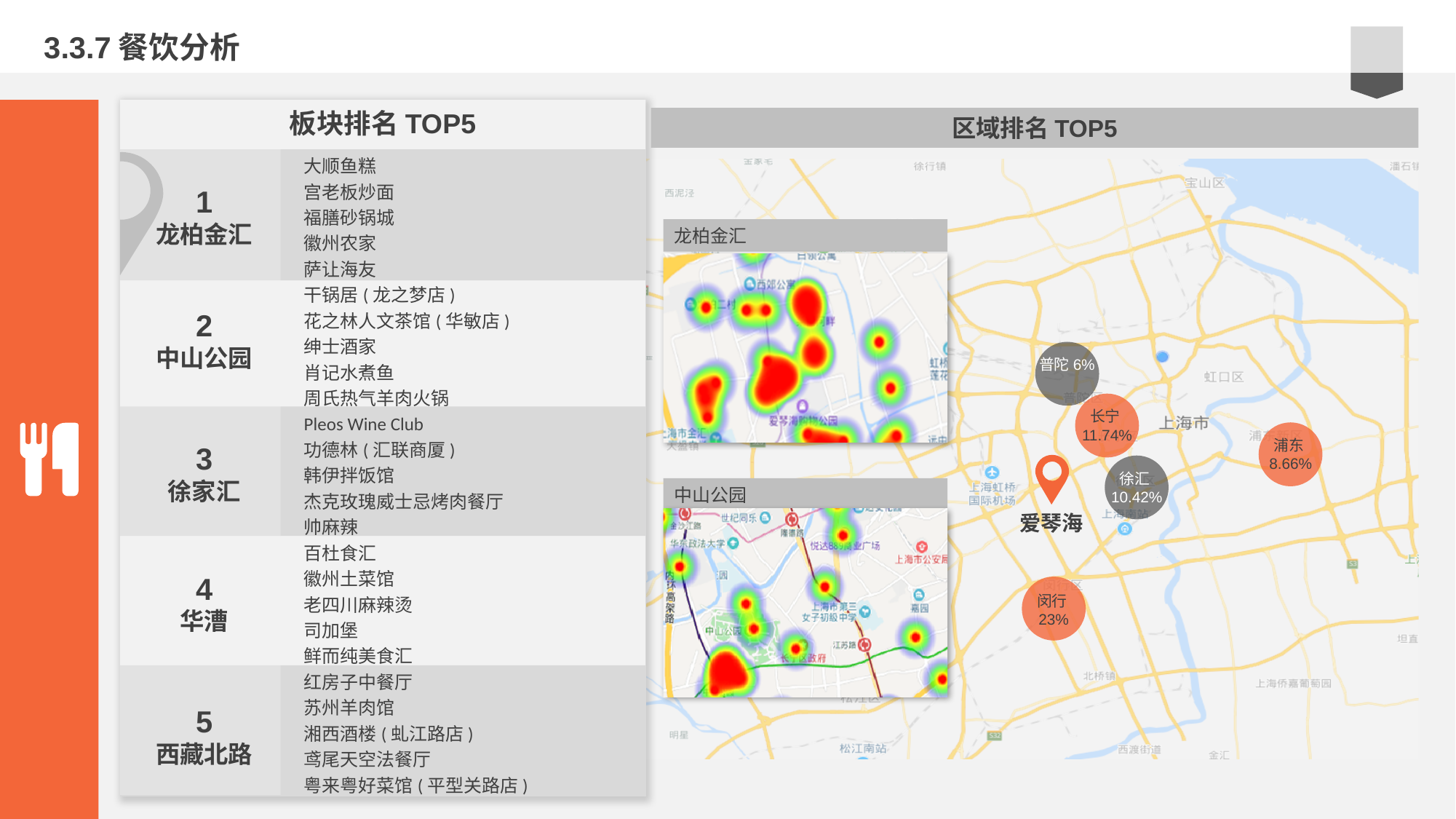

3.3.7餐饮分析
78

板块排名TOP5
区域排名TOP5
大顺鱼糕
宫老板炒面
福膳砂锅城
徽州农家
萨让海友
干锅居(龙之梦店)
花之林人文茶馆(华敏店)
绅士酒家
肖记水煮鱼
周氏热气羊肉火锅
Pleos Wine Club
功德林(汇联商厦)
韩伊拌饭馆
杰克玫瑰威士忌烤肉餐厅
帅麻辣
百杜食汇
徽州土菜馆
老四川麻辣烫
司加堡
鲜而纯美食汇
红房子中餐厅
苏州羊肉馆
湘西酒楼(虬江路店)
鸢尾天空法餐厅
粤来粤好菜馆(平型关路店)

1
龙柏金汇
龙柏金汇

2
中山公园

普陀6%

长宁11.74%

浦东8.66%
3
徐家汇

爱琴海

徐汇10.42%
中山公园

4
华漕

闵行23%

5
西藏北路